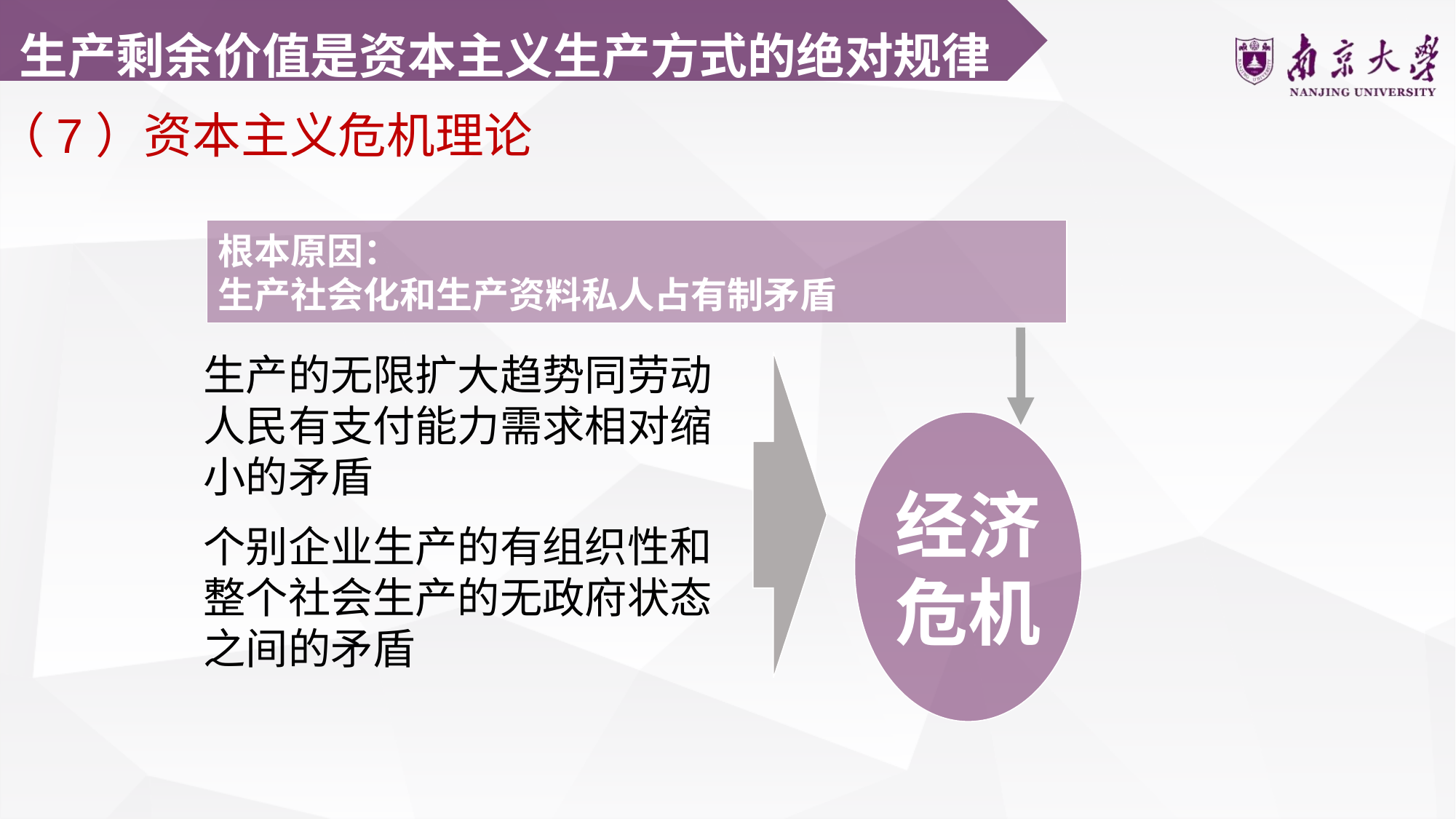

生产剩余价值是资本主义生产方式的绝对规律
（7）资本主义危机理论
根本原因：
生产社会化和生产资料私人占有制矛盾

生产的无限扩大趋势同劳动人民有支付能力需求相对缩小的矛盾

经济
危机
个别企业生产的有组织性和整个社会生产的无政府状态之间的矛盾